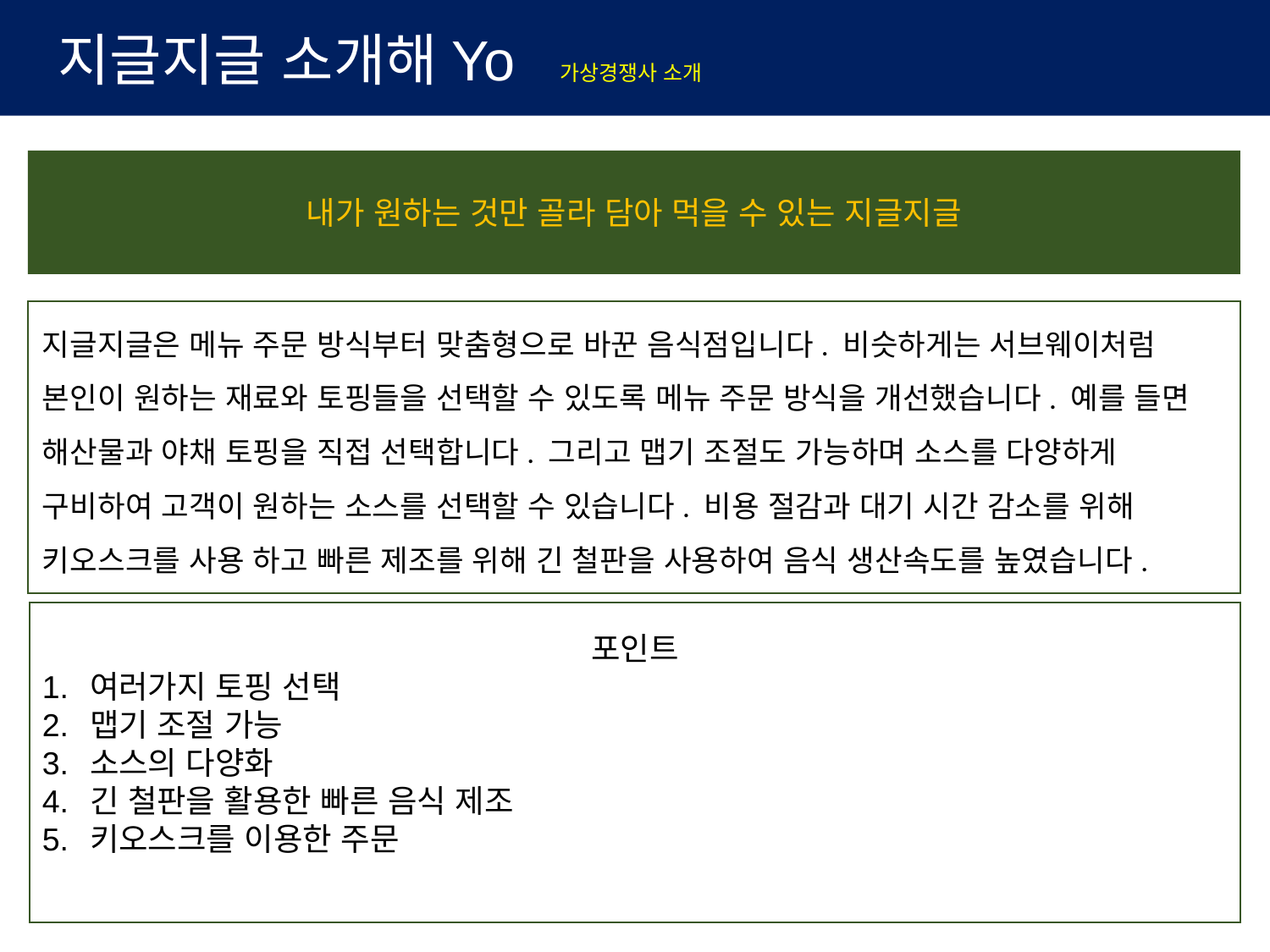

지글지글 소개해Yo  가상경쟁사 소개
내가 원하는 것만 골라 담아 먹을 수 있는 지글지글

지글지글은 메뉴 주문 방식부터 맞춤형으로 바꾼 음식점입니다. 비슷하게는 서브웨이처럼 본인이 원하는 재료와 토핑들을 선택할 수 있도록 메뉴 주문 방식을 개선했습니다. 예를 들면 해산물과 야채 토핑을 직접 선택합니다. 그리고 맵기 조절도 가능하며 소스를 다양하게 구비하여 고객이 원하는 소스를 선택할 수 있습니다. 비용 절감과 대기 시간 감소를 위해 키오스크를 사용 하고 빠른 제조를 위해 긴 철판을 사용하여 음식 생산속도를 높였습니다.
포인트
여러가지 토핑 선택
맵기 조절 가능
소스의 다양화
긴 철판을 활용한 빠른 음식 제조
키오스크를 이용한 주문